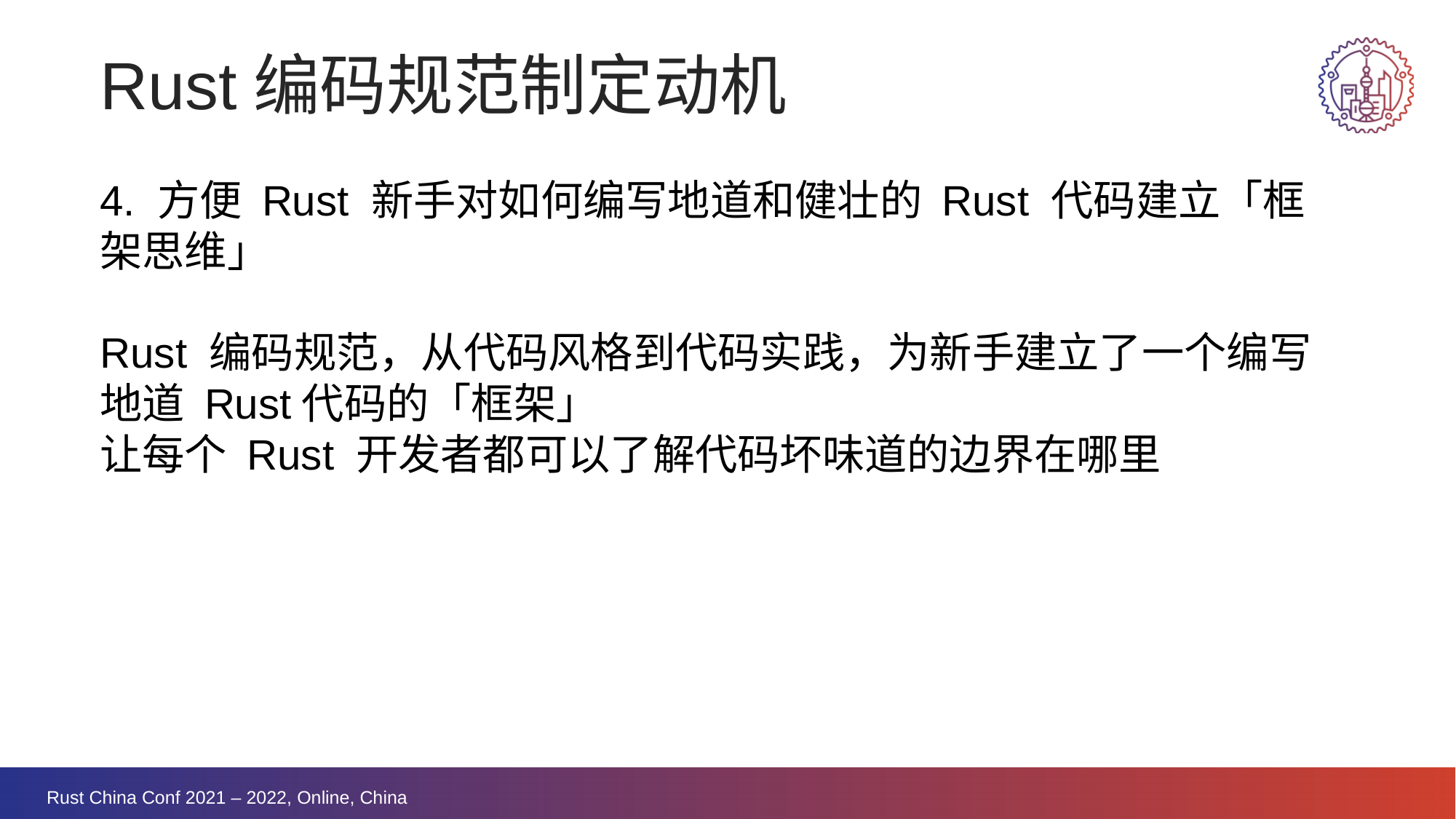

Rust编码规范制定动机
4. 方便 Rust 新手对如何编写地道和健壮的 Rust 代码建立「框架思维」

Rust 编码规范，从代码风格到代码实践，为新手建立了一个编写地道 Rust代码的「框架」
让每个 Rust 开发者都可以了解代码坏味道的边界在哪里